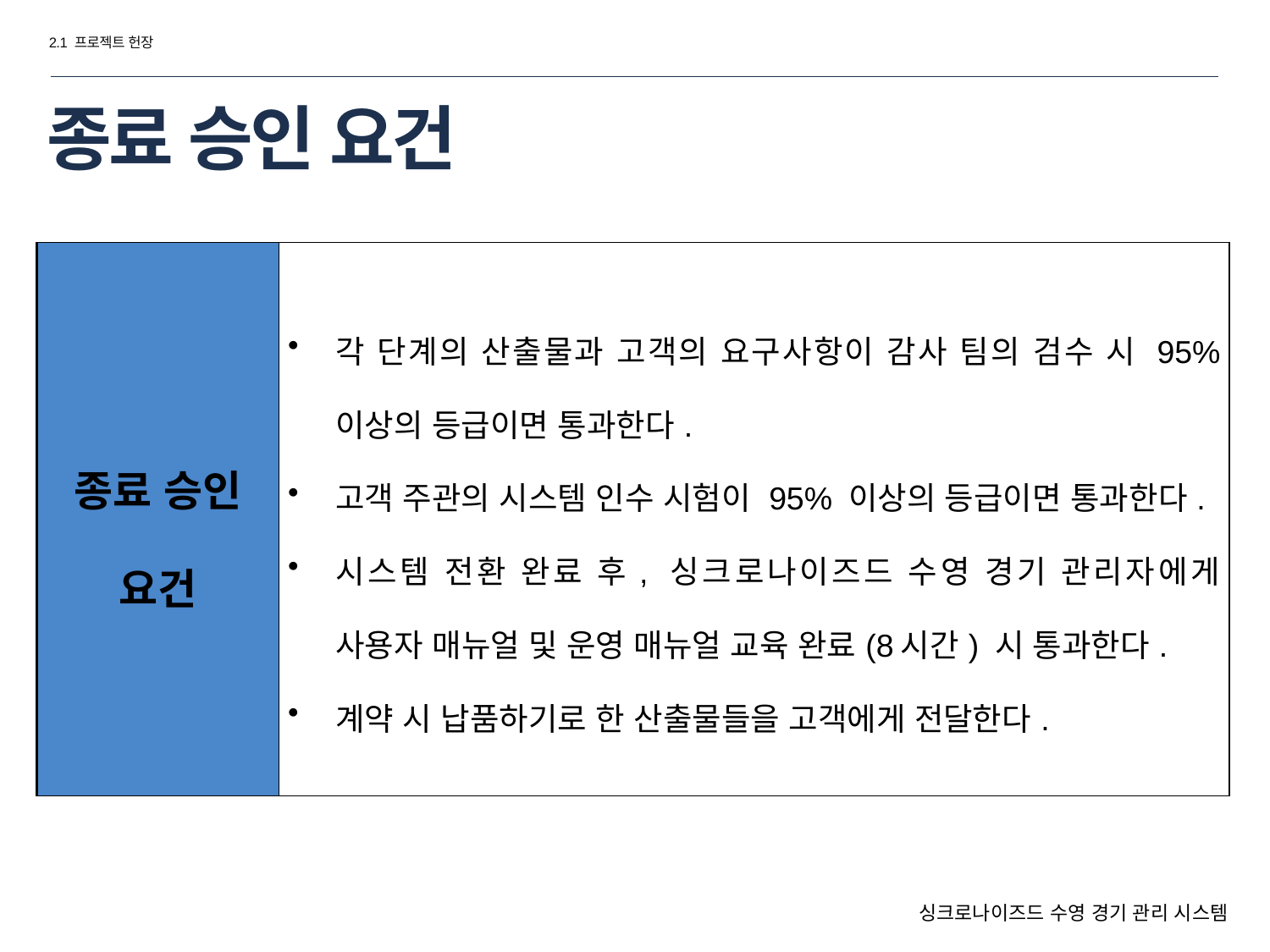

2.1 프로젝트 헌장
# 종료 승인 요건
| 종료 승인 요건 | 각 단계의 산출물과 고객의 요구사항이 감사 팀의 검수 시 95% 이상의 등급이면 통과한다. 고객 주관의 시스템 인수 시험이 95% 이상의 등급이면 통과한다. 시스템 전환 완료 후, 싱크로나이즈드 수영 경기 관리자에게 사용자 매뉴얼 및 운영 매뉴얼 교육 완료(8시간) 시 통과한다. 계약 시 납품하기로 한 산출물들을 고객에게 전달한다. |
| --- | --- |
싱크로나이즈드 수영 경기 관리 시스템